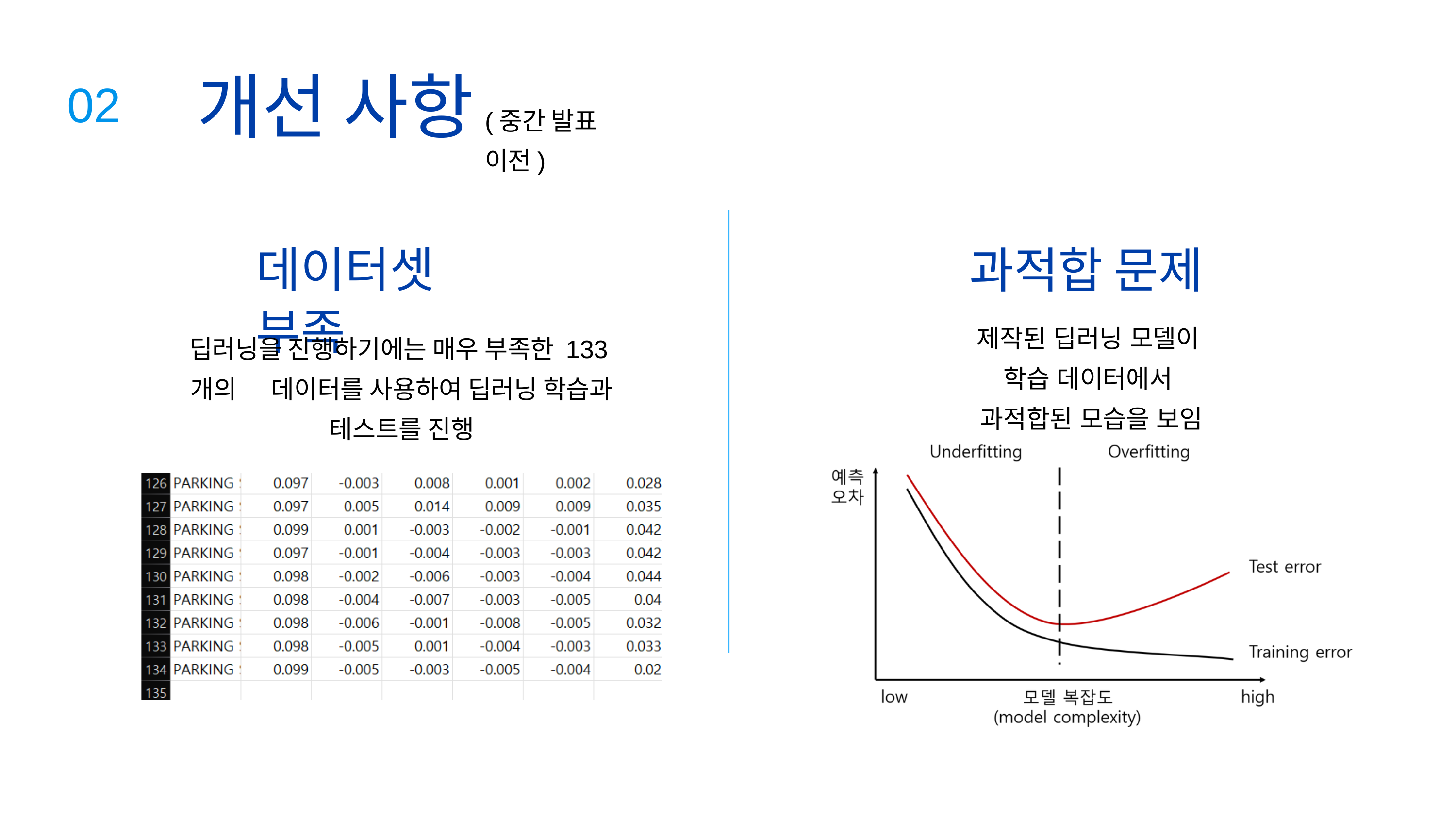

개선 사항
02
(중간 발표 이전)

데이터셋 부족
과적합 문제
제작된 딥러닝 모델이
학습 데이터에서
과적합된 모습을 보임
딥러닝을 진행하기에는 매우 부족한 133개의      데이터를 사용하여 딥러닝 학습과 테스트를 진행